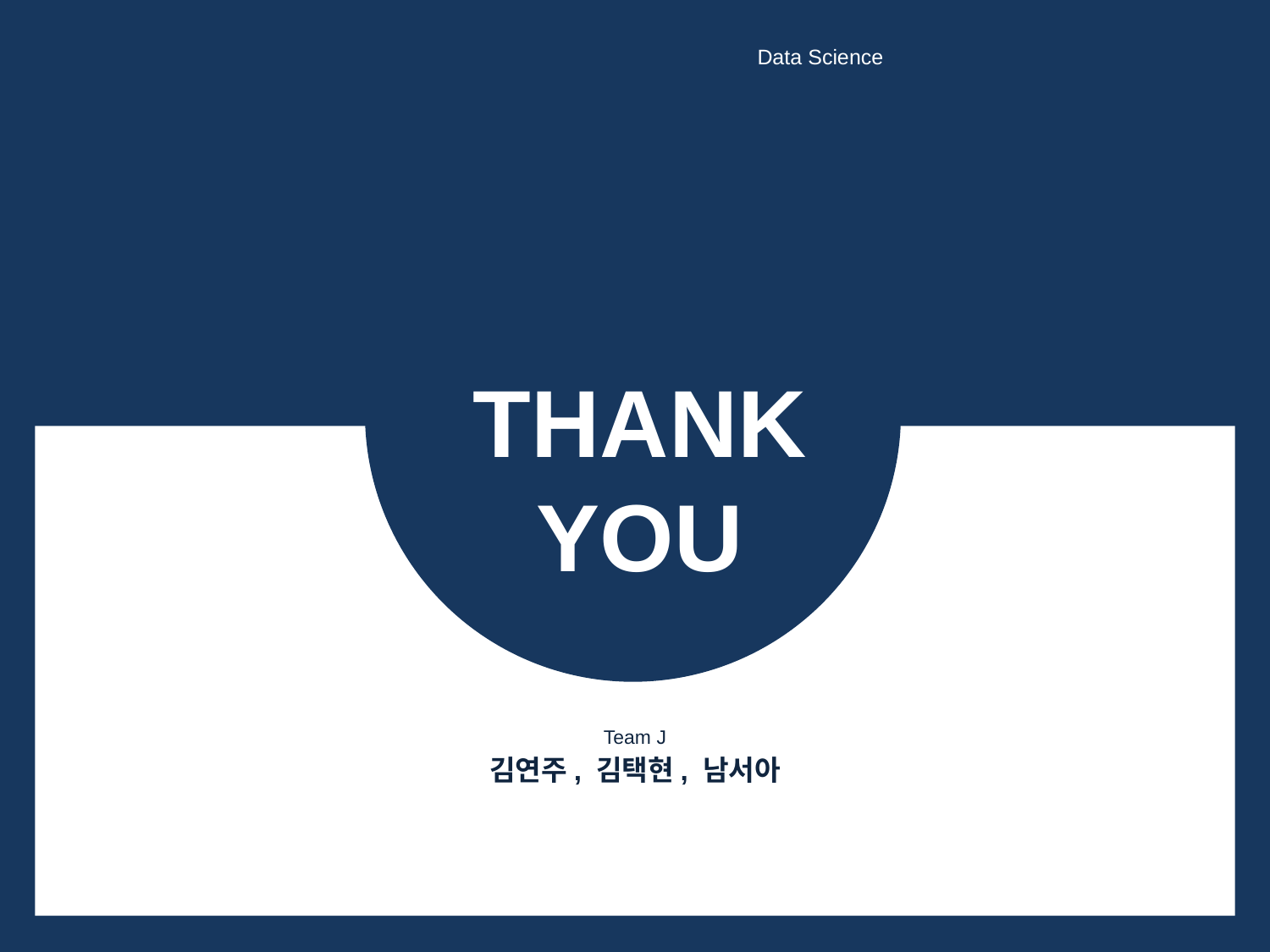

Data Science

THANK
YOU

Team J

김연주, 김택현, 남서아